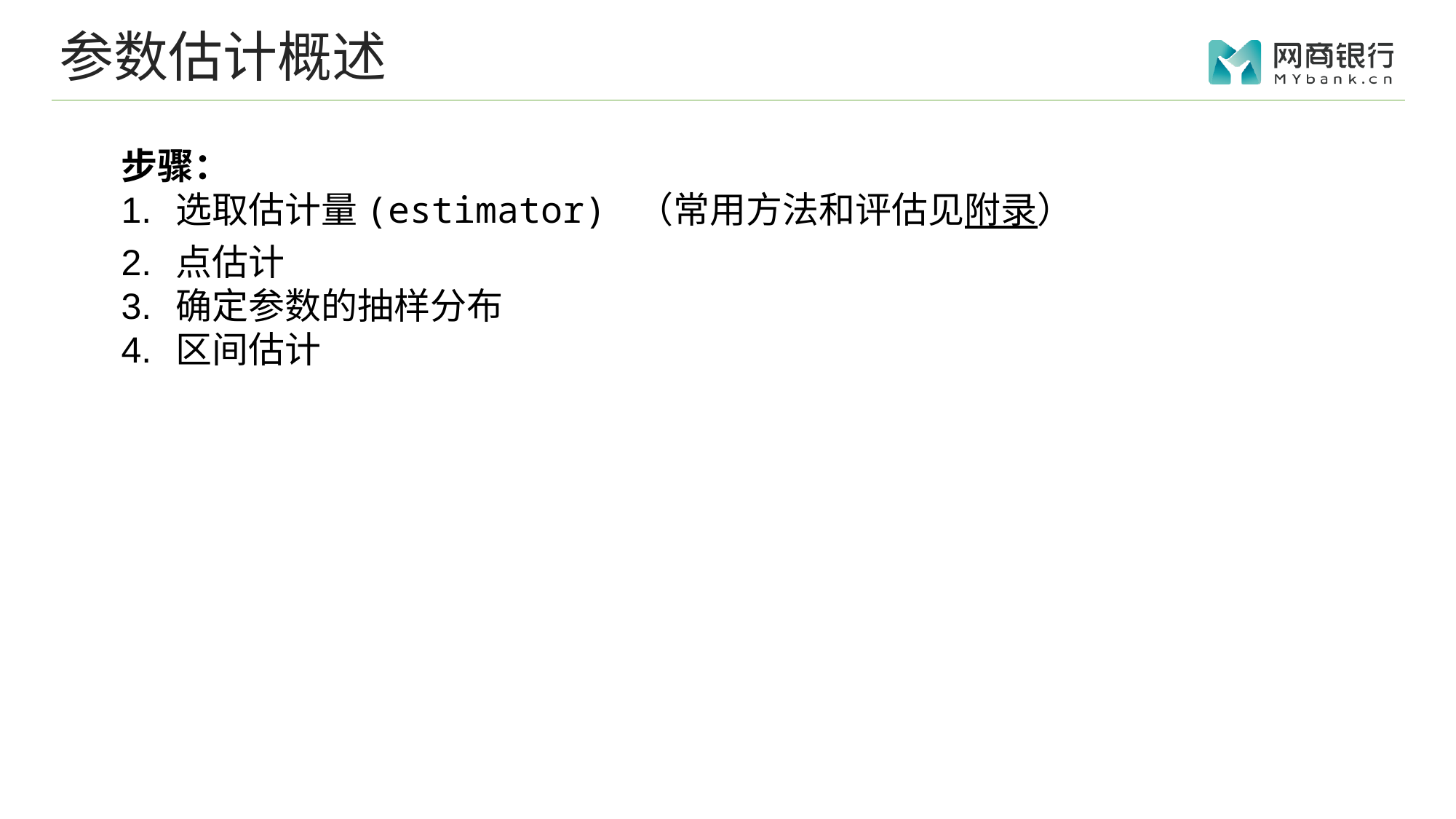

# 参数估计概述
步骤：
选取估计量(estimator) （常用方法和评估见附录）
点估计
确定参数的抽样分布
区间估计